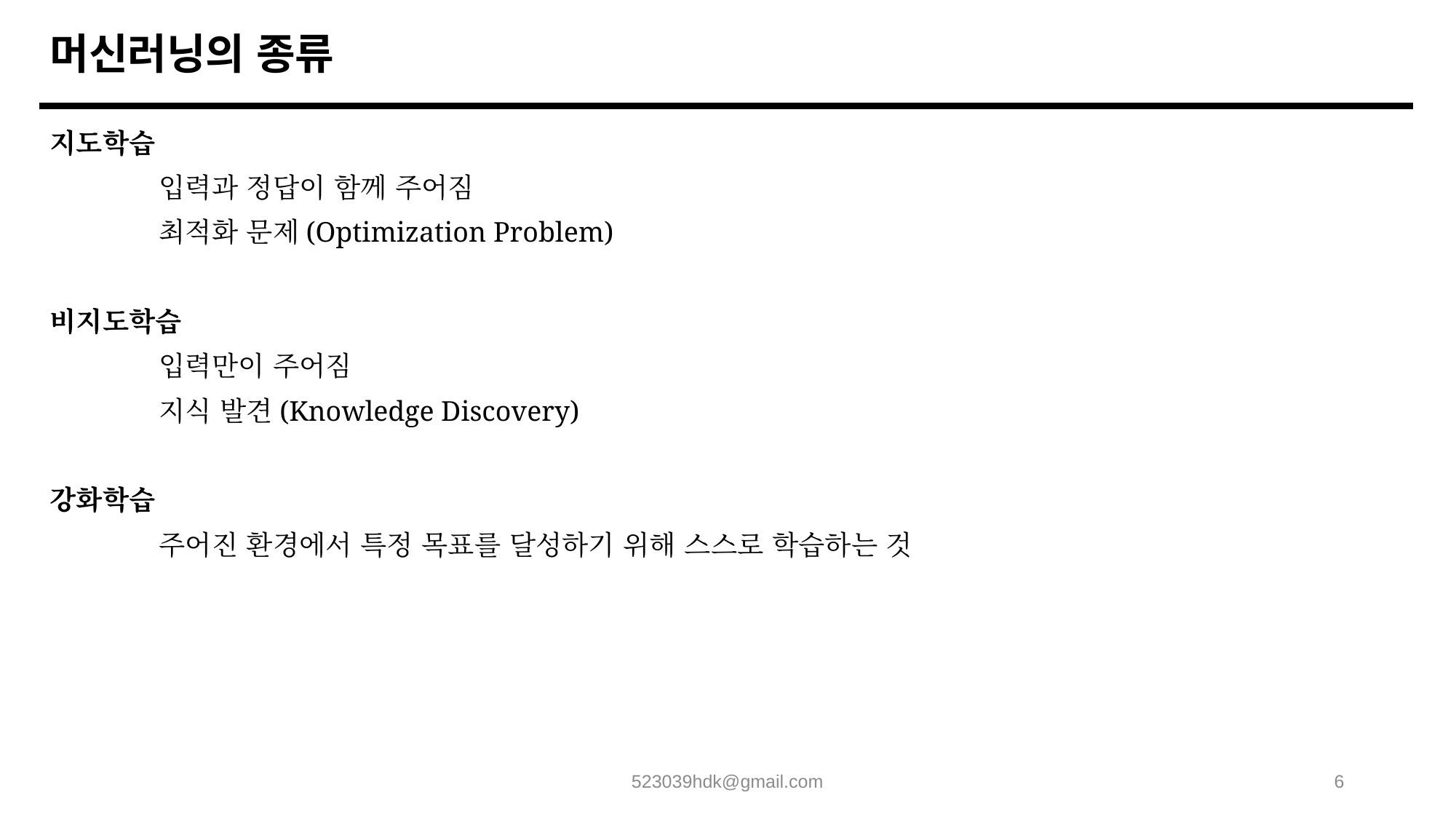

머신러닝의 종류
지도학습
	입력과 정답이 함께 주어짐
	최적화 문제(Optimization Problem)

비지도학습
	입력만이 주어짐
	지식 발견(Knowledge Discovery)

강화학습
	주어진 환경에서 특정 목표를 달성하기 위해 스스로 학습하는 것
523039hdk@gmail.com
6